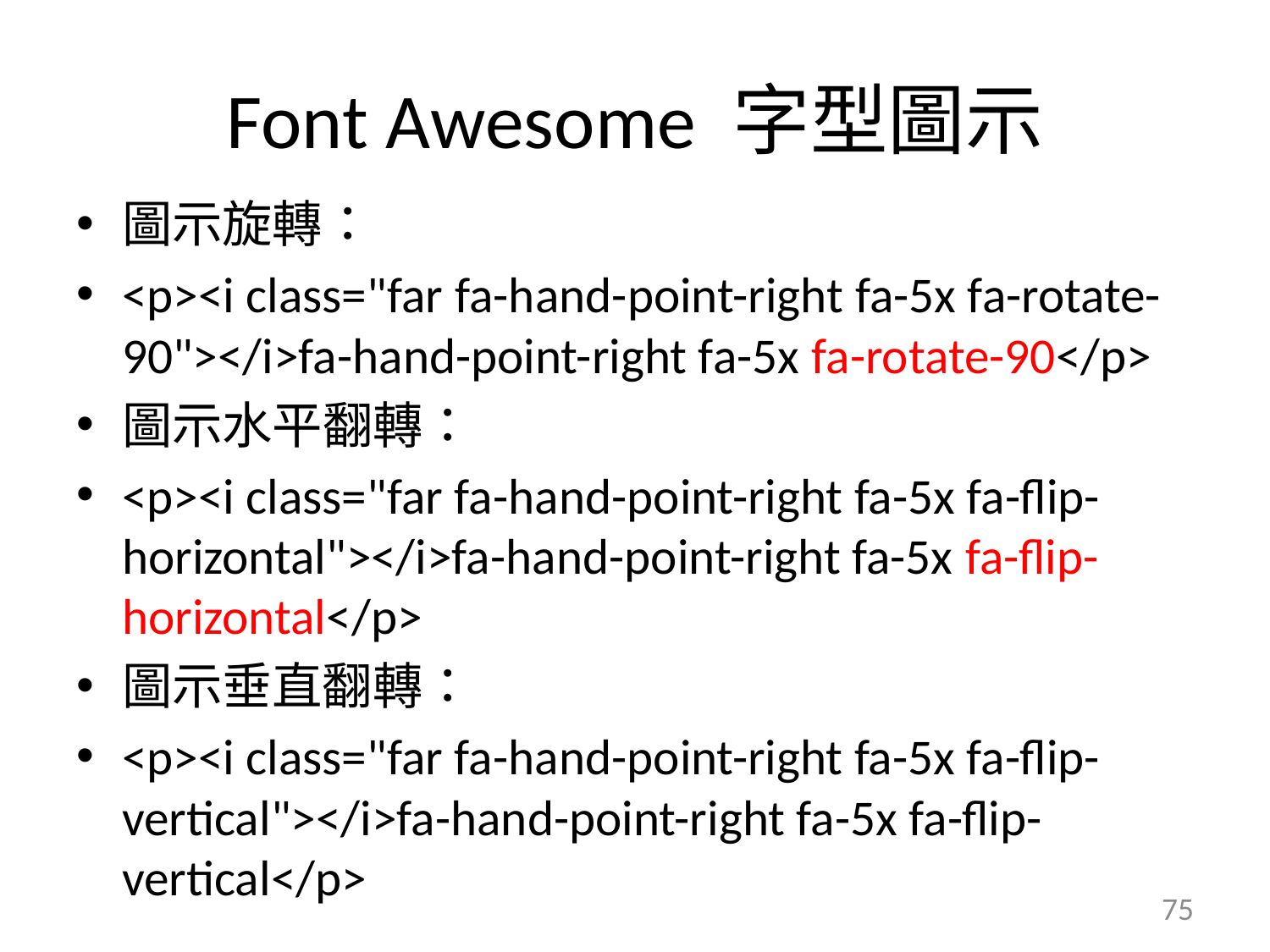

# Font Awesome 字型圖示
圖示旋轉：
<p><i class="far fa-hand-point-right fa-5x fa-rotate-90"></i>fa-hand-point-right fa-5x fa-rotate-90</p>
圖示水平翻轉：
<p><i class="far fa-hand-point-right fa-5x fa-flip-horizontal"></i>fa-hand-point-right fa-5x fa-flip-horizontal</p>
圖示垂直翻轉：
<p><i class="far fa-hand-point-right fa-5x fa-flip-vertical"></i>fa-hand-point-right fa-5x fa-flip-vertical</p>
75